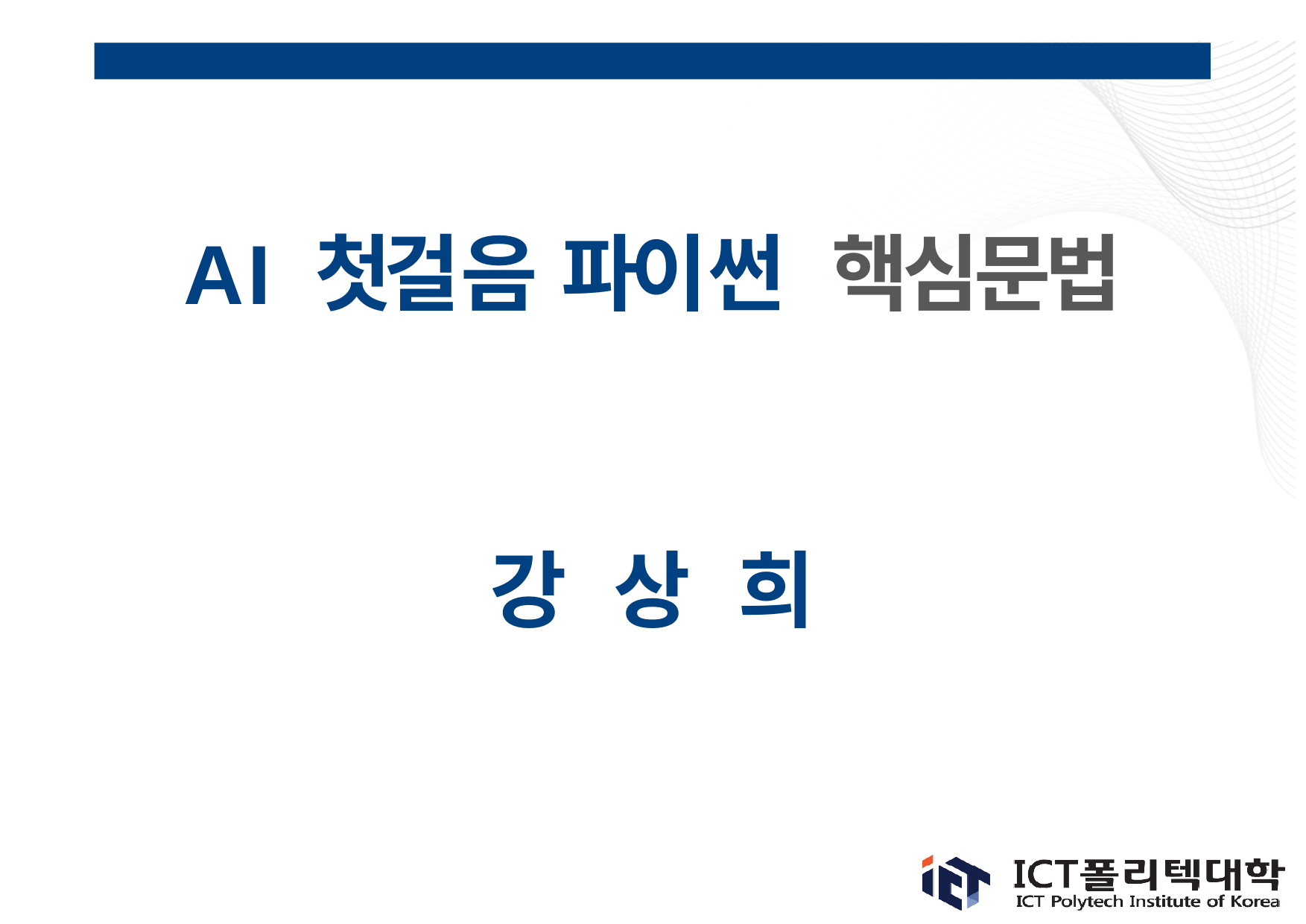

# AI 첫걸음 파이썬  핵심문법
강  상  희